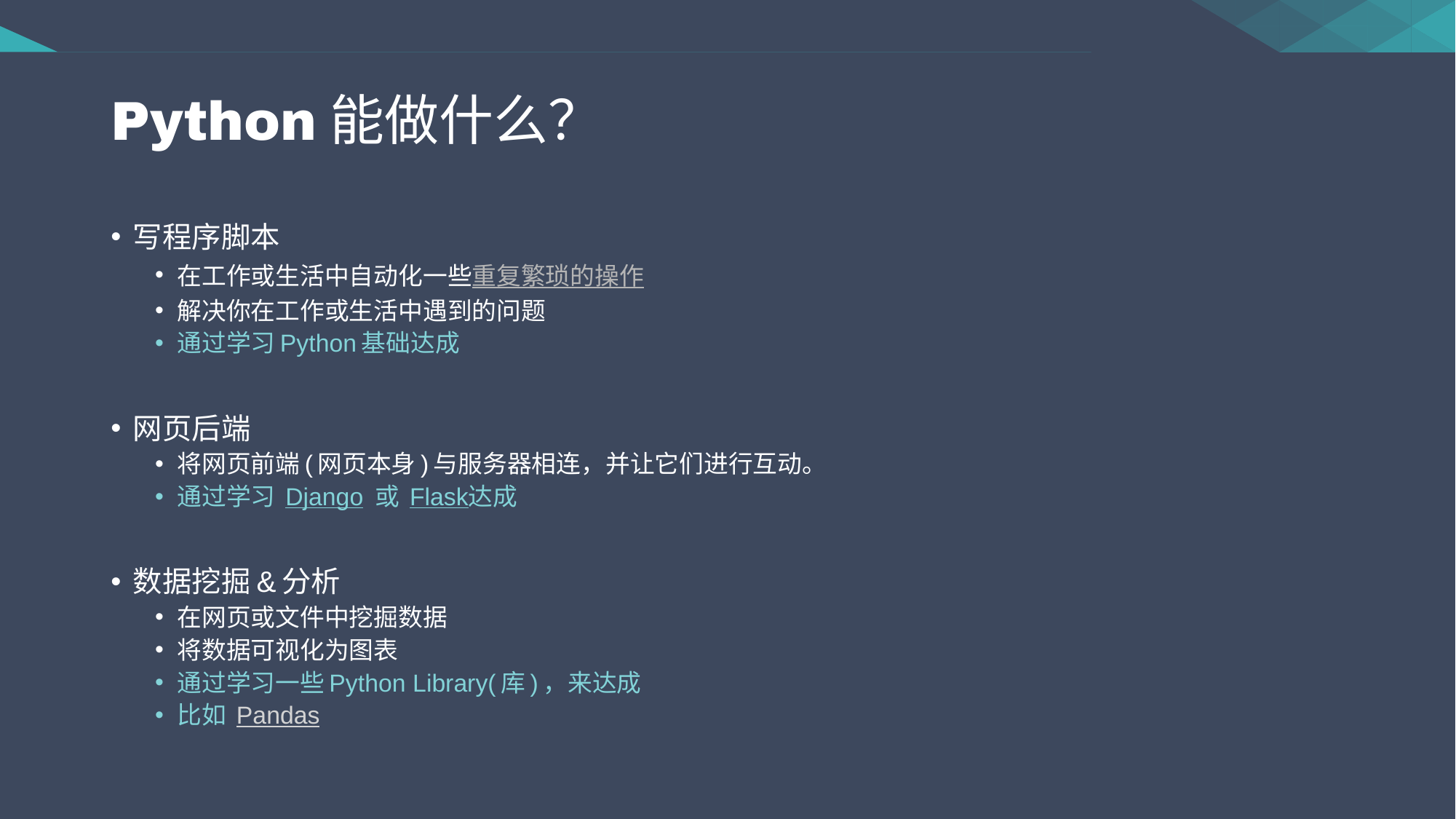

# Python能做什么？
写程序脚本
在工作或生活中自动化一些重复繁琐的操作
解决你在工作或生活中遇到的问题
通过学习Python基础达成

网页后端
将网页前端(网页本身)与服务器相连，并让它们进行互动。
通过学习 Django 或 Flask达成

数据挖掘&分析
在网页或文件中挖掘数据
将数据可视化为图表
通过学习一些Python Library(库)，来达成
比如 Pandas